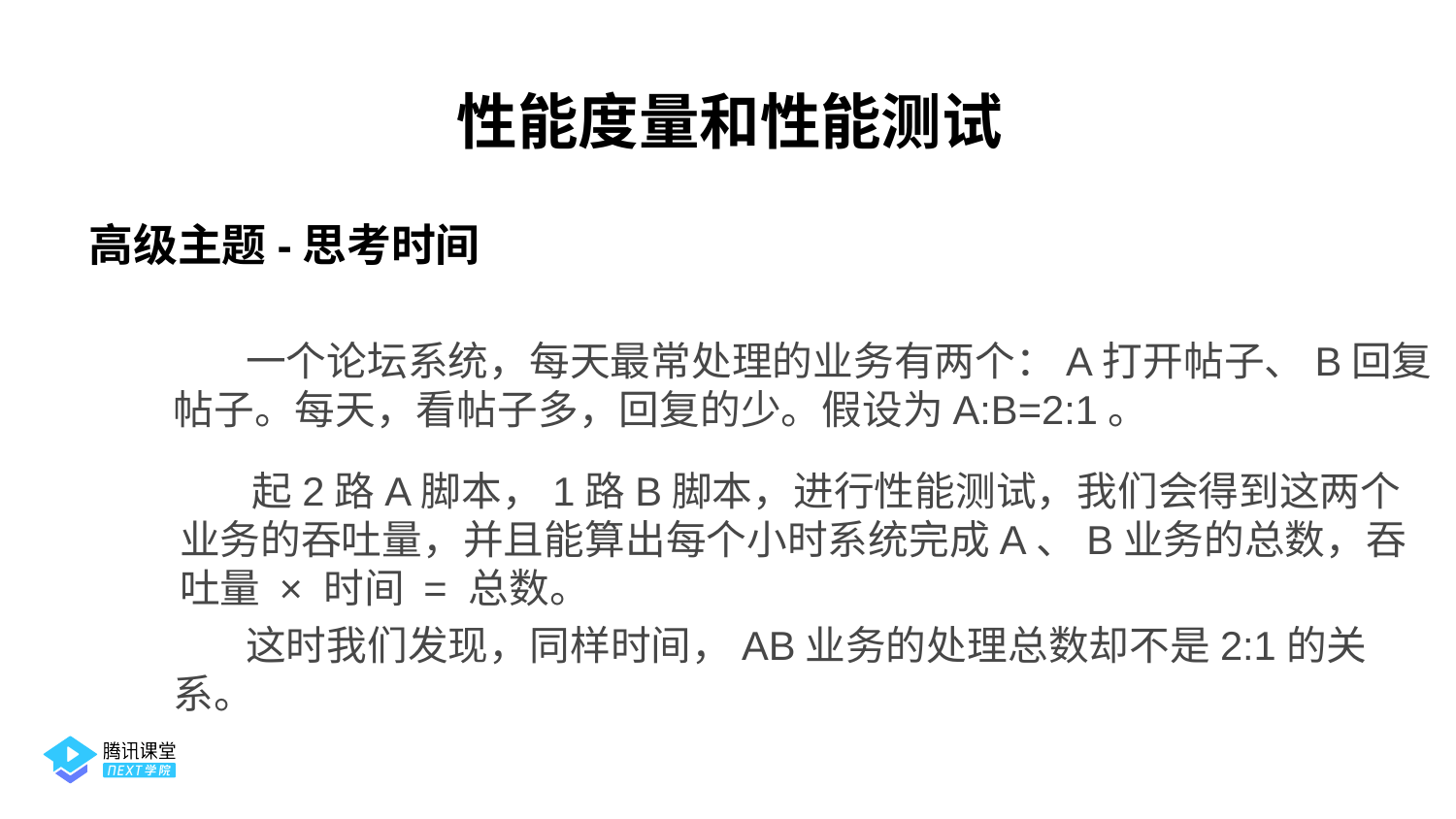

性能度量和性能测试
高级主题-思考时间
       一个论坛系统，每天最常处理的业务有两个：A打开帖子、B回复帖子。每天，看帖子多，回复的少。假设为A:B=2:1。
       起2路A脚本，1路B脚本，进行性能测试，我们会得到这两个业务的吞吐量，并且能算出每个小时系统完成A、B业务的总数，吞吐量 × 时间 = 总数。
       这时我们发现，同样时间，AB业务的处理总数却不是2:1的关系。